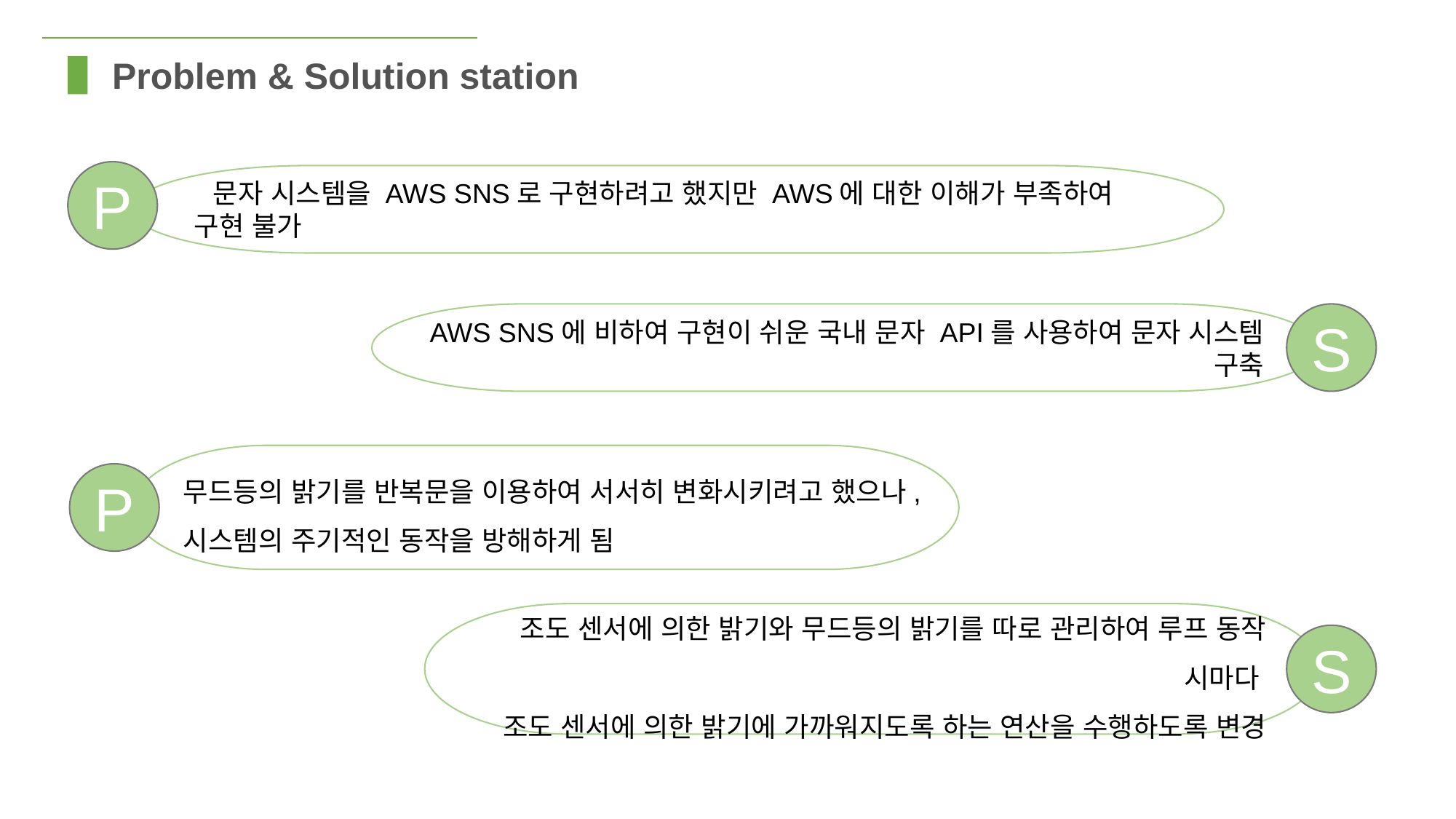

Problem & Solution station

P
  문자 시스템을 AWS SNS로 구현하려고 했지만 AWS에 대한 이해가 부족하여 구현 불가
AWS SNS에 비하여 구현이 쉬운 국내 문자 API를 사용하여 문자 시스템 구축
S
무드등의 밝기를 반복문을 이용하여 서서히 변화시키려고 했으나,
시스템의 주기적인 동작을 방해하게 됨
P
조도 센서에 의한 밝기와 무드등의 밝기를 따로 관리하여 루프 동작 시마다
조도 센서에 의한 밝기에 가까워지도록 하는 연산을 수행하도록 변경
S